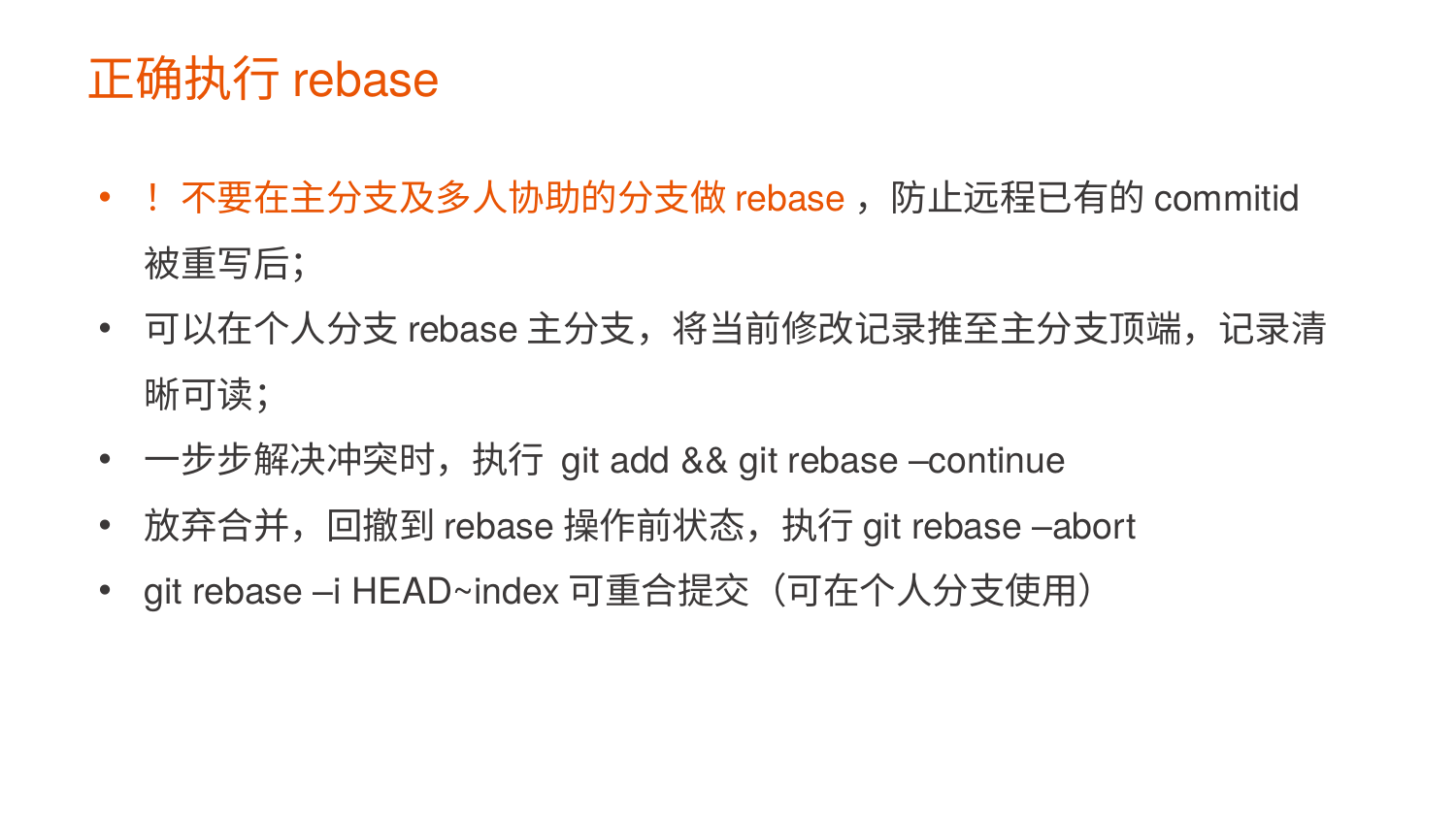

正确执行rebase
！不要在主分支及多人协助的分支做rebase，防止远程已有的commitid被重写后；
可以在个人分支rebase主分支，将当前修改记录推至主分支顶端，记录清晰可读；
一步步解决冲突时，执行 git add && git rebase –continue
放弃合并，回撤到rebase操作前状态，执行git rebase –abort
git rebase –i HEAD~index可重合提交（可在个人分支使用）